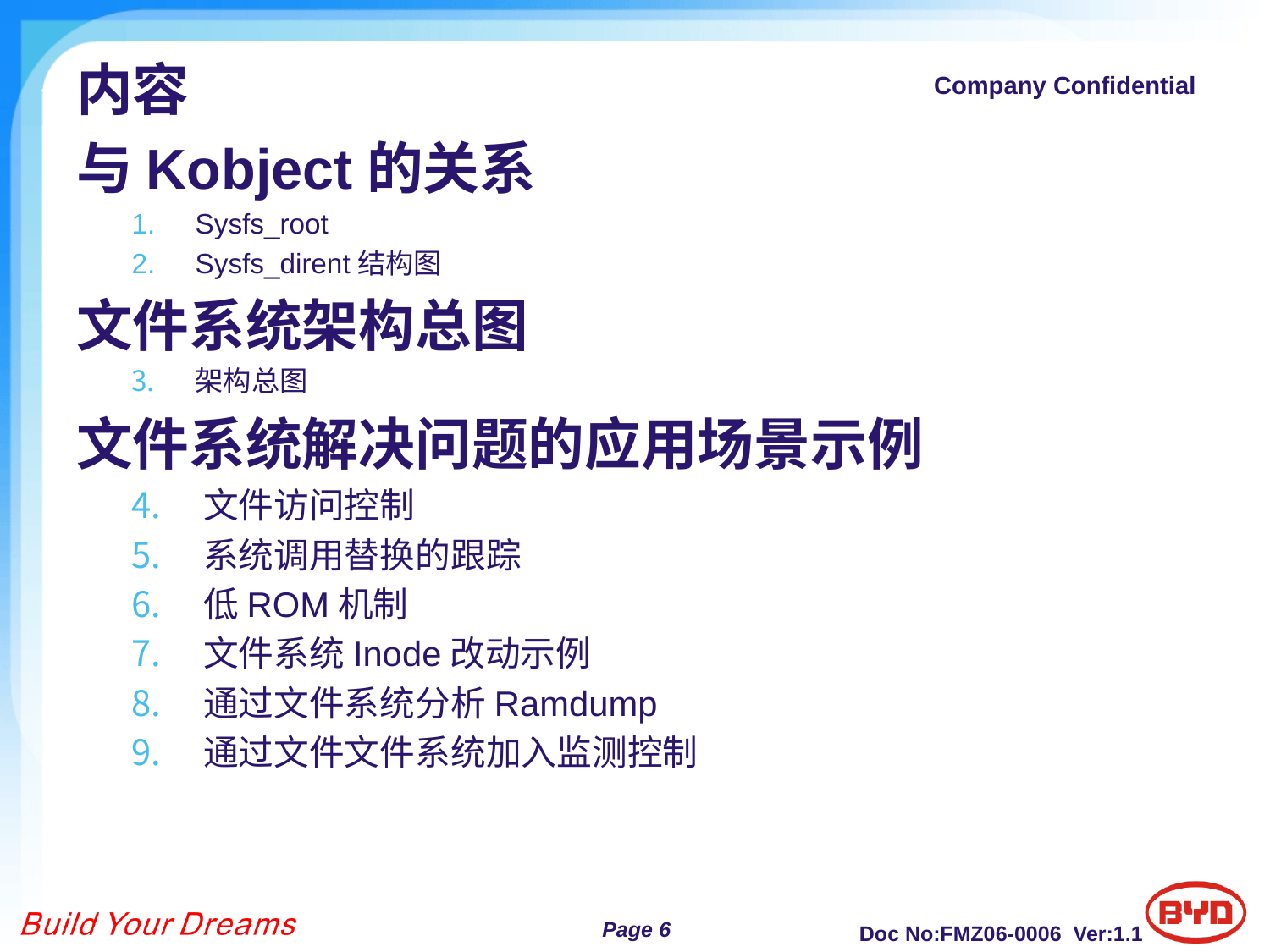

# 内容
与Kobject的关系
Sysfs_root
Sysfs_dirent结构图
文件系统架构总图
架构总图
文件系统解决问题的应用场景示例
文件访问控制
系统调用替换的跟踪
低ROM机制
文件系统Inode改动示例
通过文件系统分析Ramdump
通过文件文件系统加入监测控制